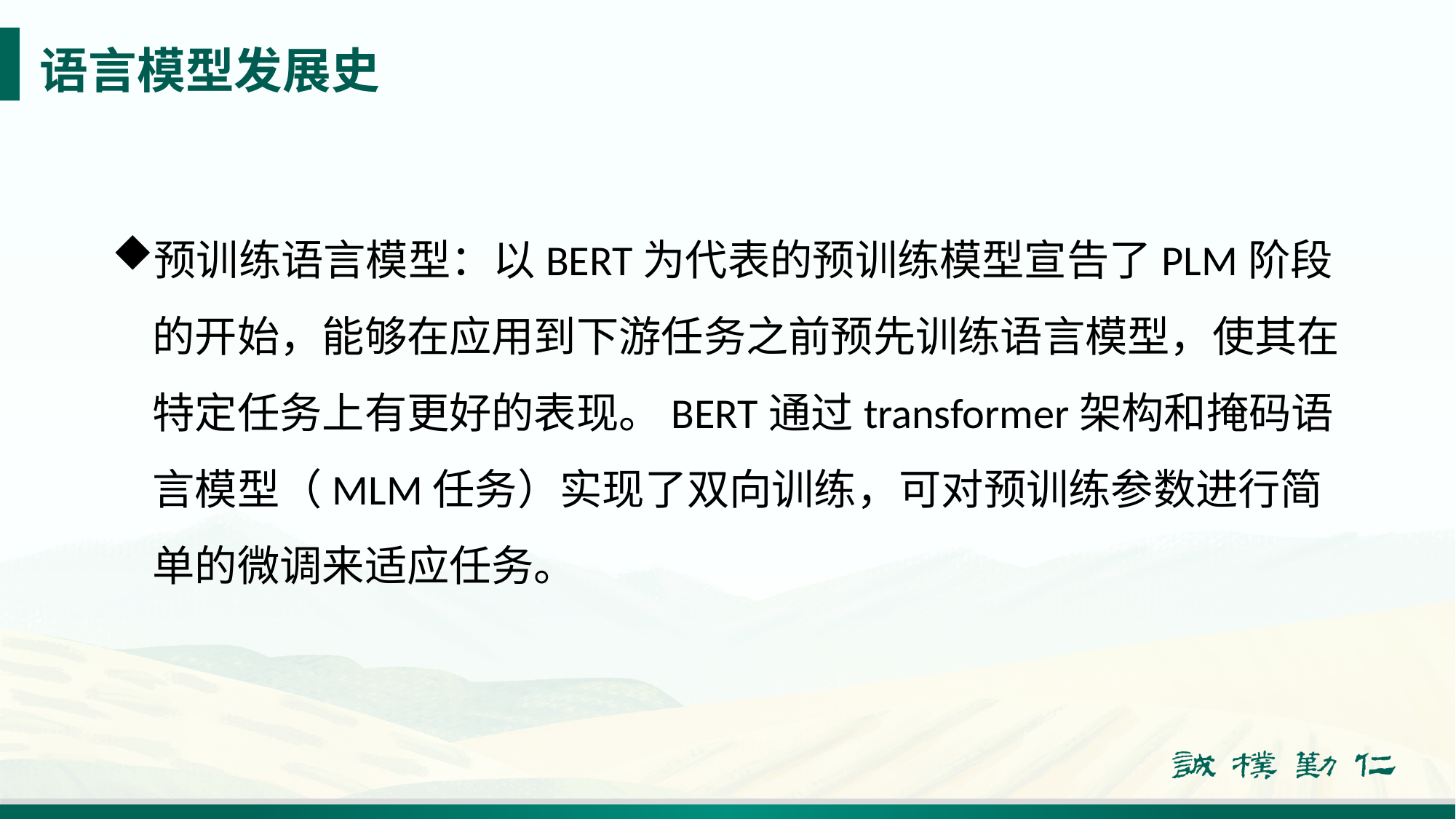

语言模型发展史
预训练语言模型：以BERT为代表的预训练模型宣告了PLM阶段的开始，能够在应用到下游任务之前预先训练语言模型，使其在特定任务上有更好的表现。BERT通过transformer架构和掩码语言模型（MLM任务）实现了双向训练，可对预训练参数进行简单的微调来适应任务。